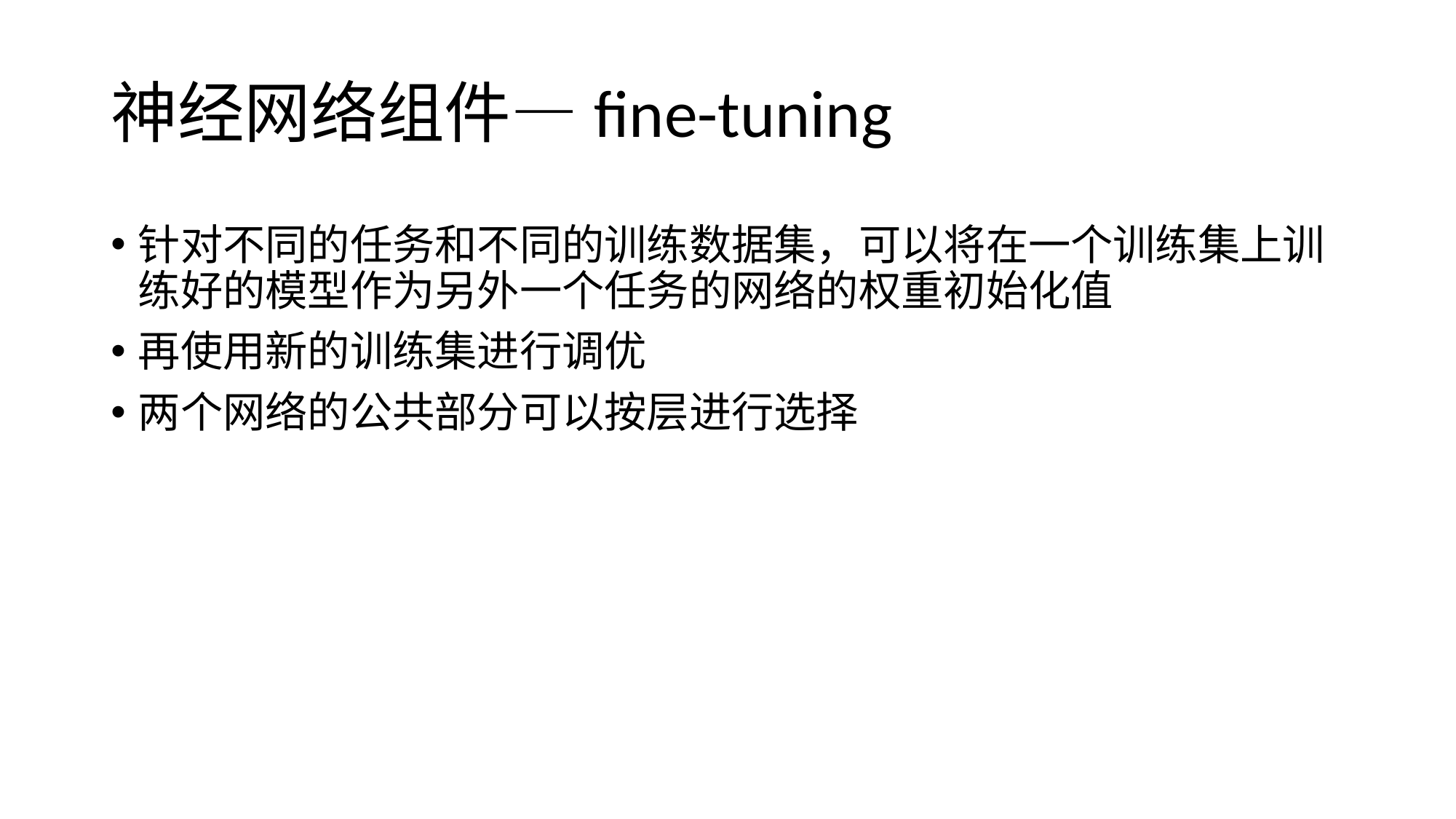

# 神经网络组件—fine-tuning
针对不同的任务和不同的训练数据集，可以将在一个训练集上训练好的模型作为另外一个任务的网络的权重初始化值
再使用新的训练集进行调优
两个网络的公共部分可以按层进行选择